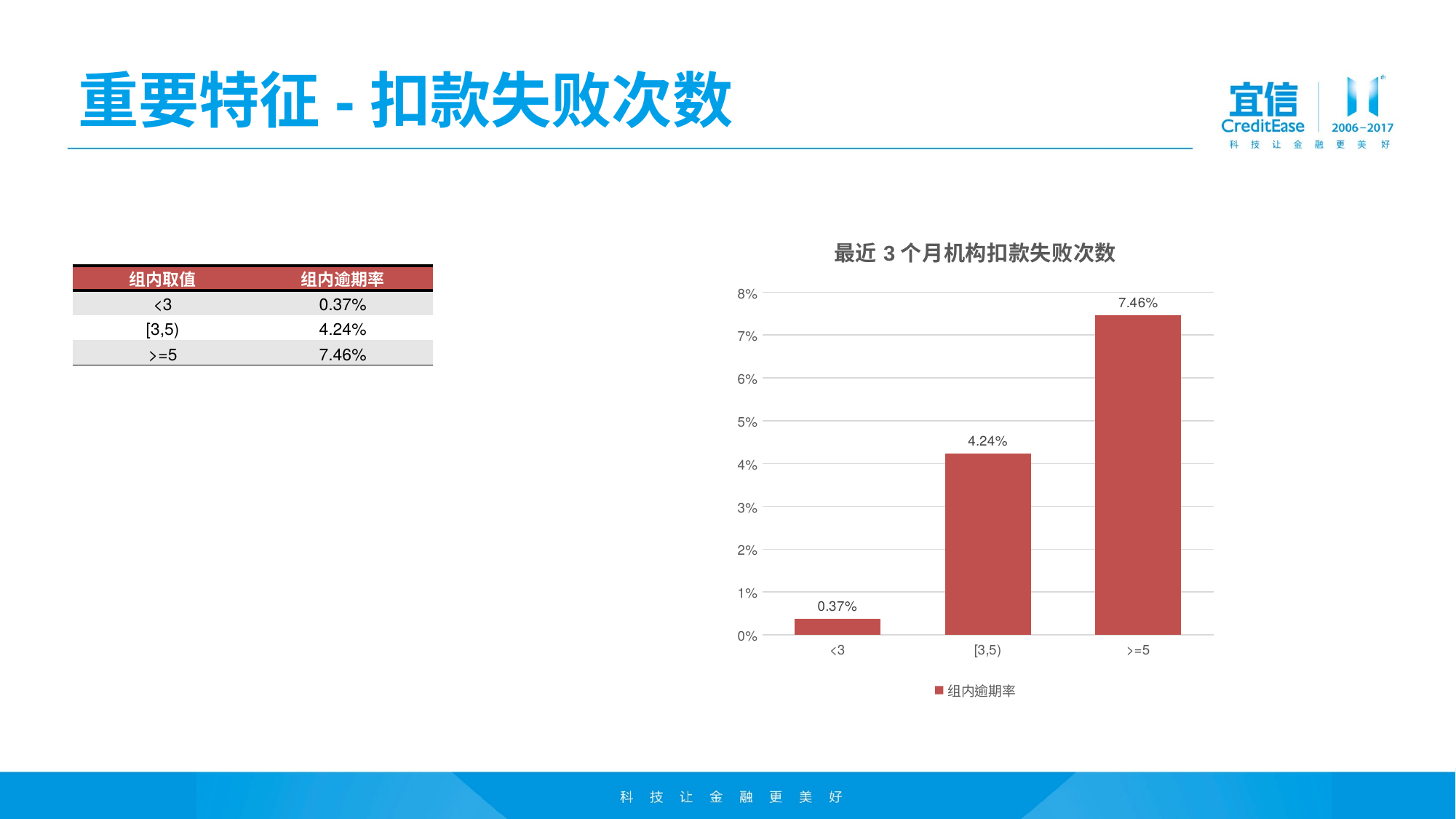

# 重要特征-扣款失败次数

### Chart: 最近3个月机构扣款失败次数

| Category | 组内逾期率 |
|---|---|
| <3 | 0.0037 |
| [3,5) | 0.0423557743386337 |
| >=5 | 0.0746391076115486 |
| 组内取值 | 组内逾期率 |
| --- | --- |
| <3 | 0.37% |
| [3,5) | 4.24% |
| >=5 | 7.46% |